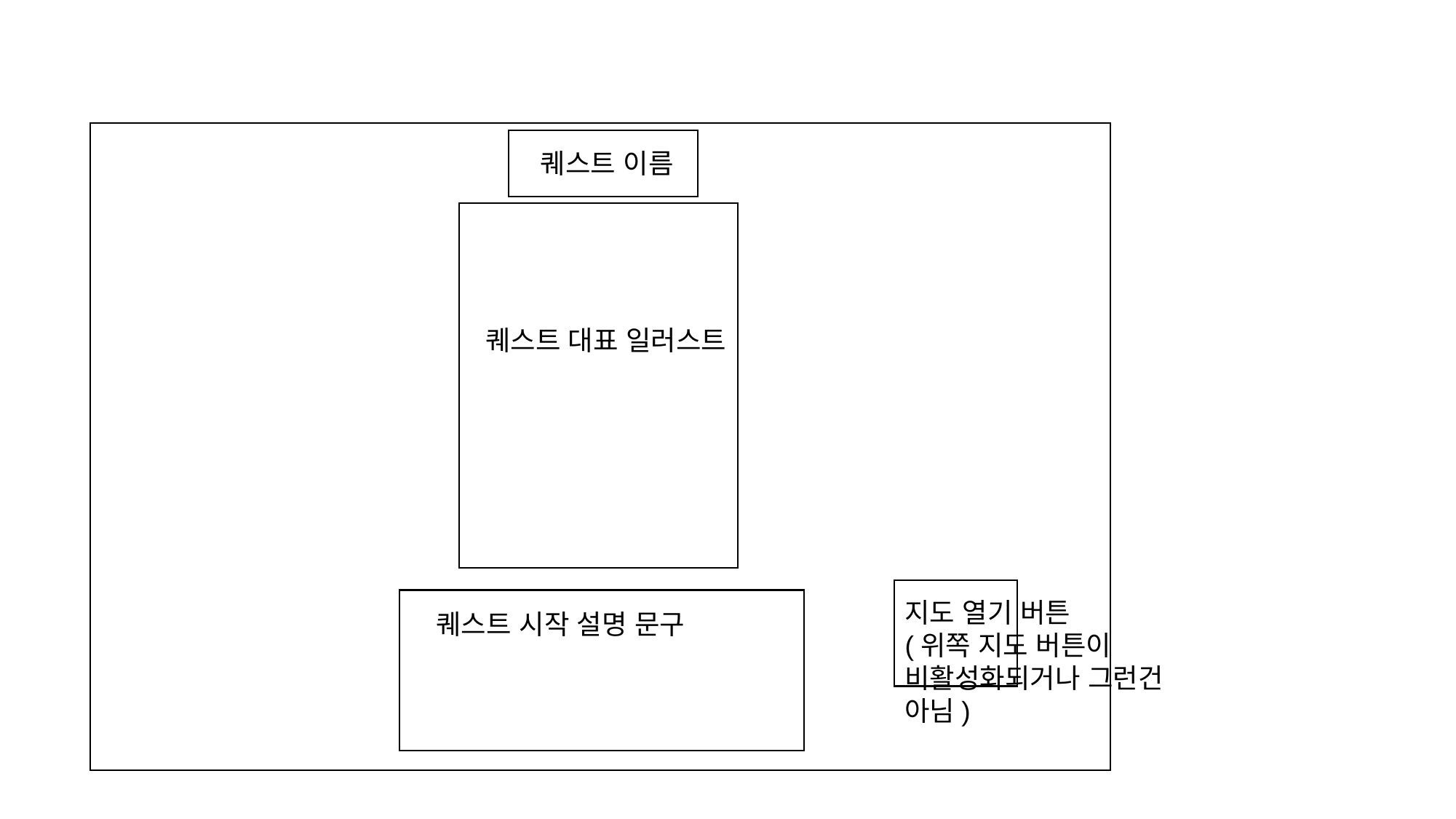

퀘스트 이름

퀘스트 대표 일러스트

지도 열기 버튼
(위쪽 지도 버튼이 비활성화되거나 그런건 아님)
퀘스트 시작 설명 문구